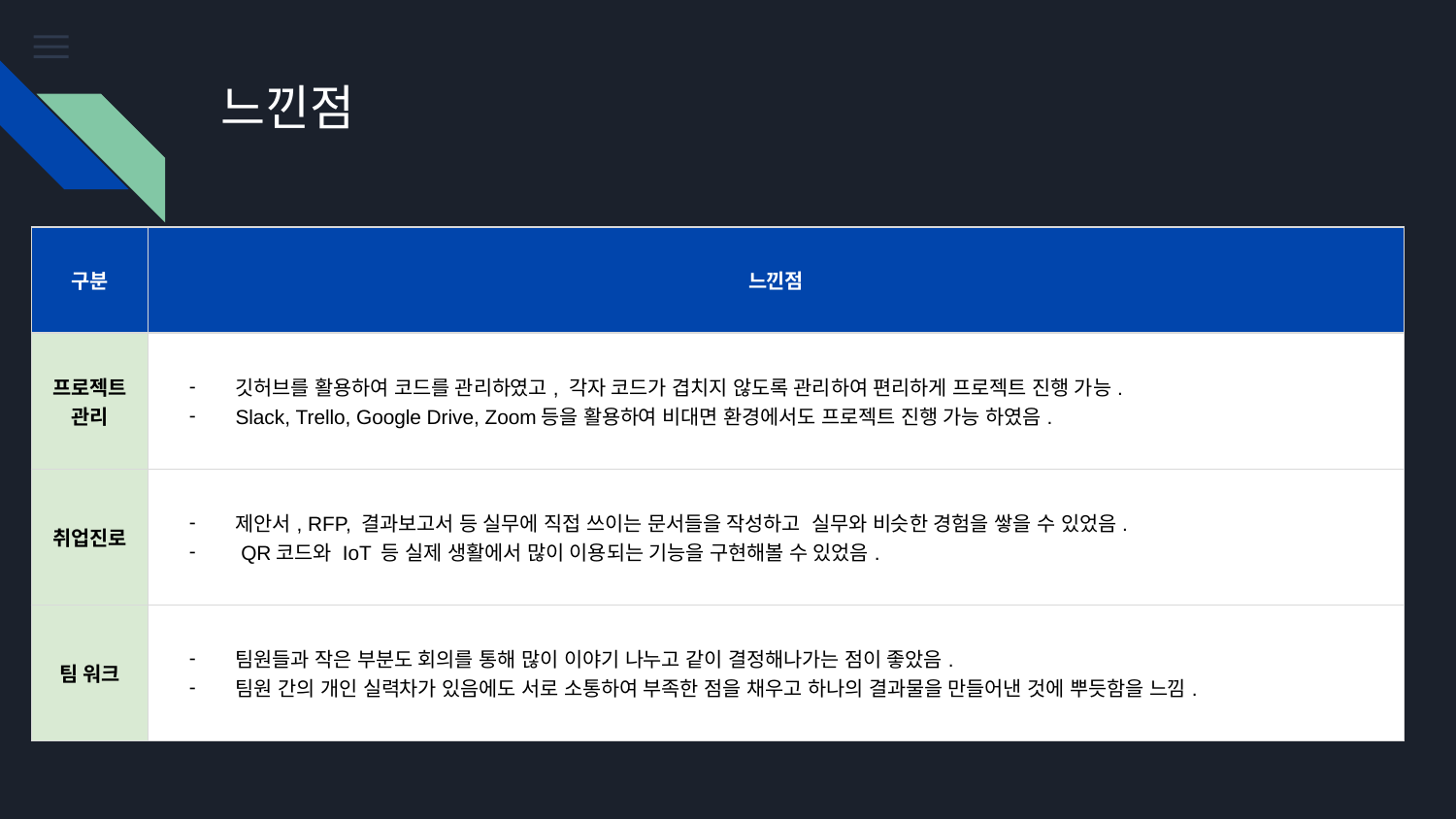

# 느낀점

| 구분 | 느낀점 |  |  |  |  |  |  |
| --- | --- | --- | --- | --- | --- | --- | --- |
| 프로젝트 관리 | 깃허브를 활용하여 코드를 관리하였고, 각자 코드가 겹치지 않도록 관리하여 편리하게 프로젝트 진행 가능. Slack, Trello, Google Drive, Zoom등을 활용하여 비대면 환경에서도 프로젝트 진행 가능 하였음. |  |  |  |  |  |  |
| 취업진로 | 제안서, RFP, 결과보고서 등 실무에 직접 쓰이는 문서들을 작성하고 실무와 비슷한 경험을 쌓을 수 있었음. QR코드와 IoT 등 실제 생활에서 많이 이용되는 기능을 구현해볼 수 있었음. |  |  |  |  |  |  |
| 팀 워크 | 팀원들과 작은 부분도 회의를 통해 많이 이야기 나누고 같이 결정해나가는 점이 좋았음. 팀원 간의 개인 실력차가 있음에도 서로 소통하여 부족한 점을 채우고 하나의 결과물을 만들어낸 것에 뿌듯함을 느낌. |  |  |  |  |  |  |